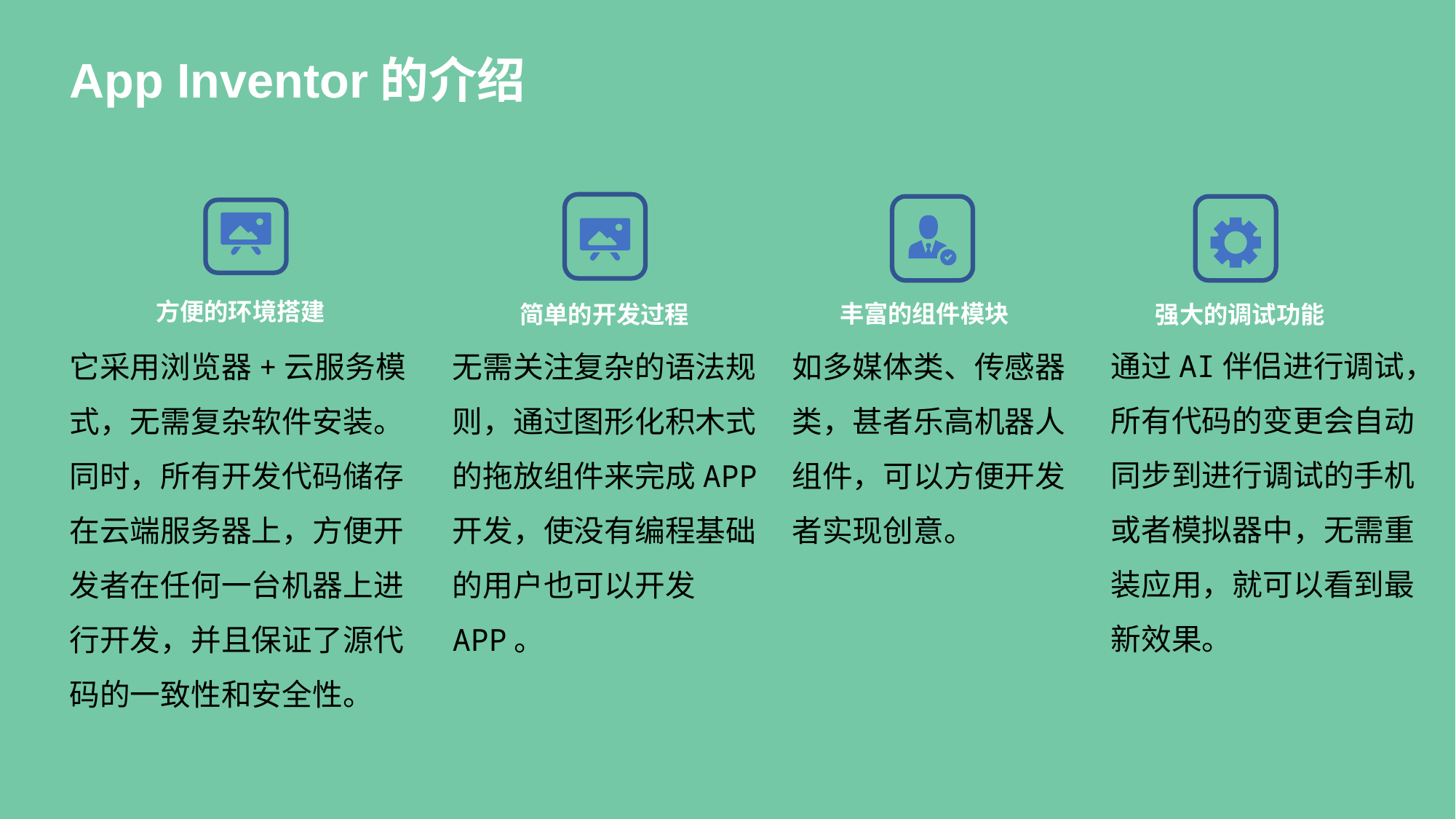

App Inventor的介绍

方便的环境搭建
丰富的组件模块
简单的开发过程
强大的调试功能
通过AI伴侣进行调试，所有代码的变更会自动同步到进行调试的手机或者模拟器中，无需重装应用，就可以看到最新效果。
它采用浏览器+云服务模式，无需复杂软件安装。同时，所有开发代码储存在云端服务器上，方便开发者在任何一台机器上进行开发，并且保证了源代码的一致性和安全性。
无需关注复杂的语法规则，通过图形化积木式的拖放组件来完成APP开发，使没有编程基础的用户也可以开发APP。
如多媒体类、传感器类，甚者乐高机器人组件，可以方便开发者实现创意。